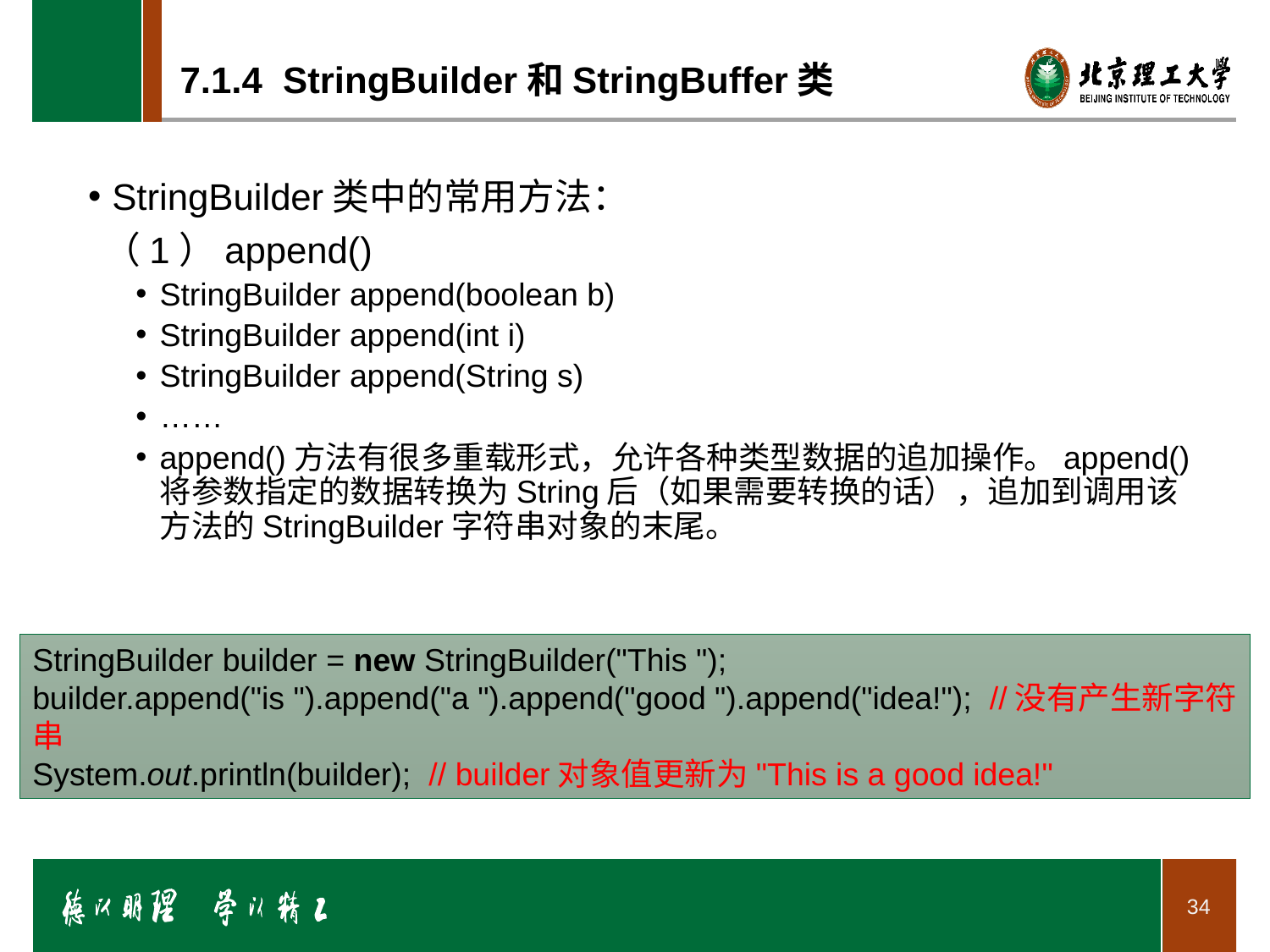

# 7.1.4  StringBuilder和StringBuffer类
StringBuilder类中的常用方法：
（1）append()
StringBuilder append(boolean b)
StringBuilder append(int i)
StringBuilder append(String s)
……
append()方法有很多重载形式，允许各种类型数据的追加操作。append()将参数指定的数据转换为String后（如果需要转换的话），追加到调用该方法的StringBuilder字符串对象的末尾。
StringBuilder builder = new StringBuilder("This ");
builder.append("is ").append("a ").append("good ").append("idea!");  //没有产生新字符串
System.out.println(builder);  // builder对象值更新为"This is a good idea!"